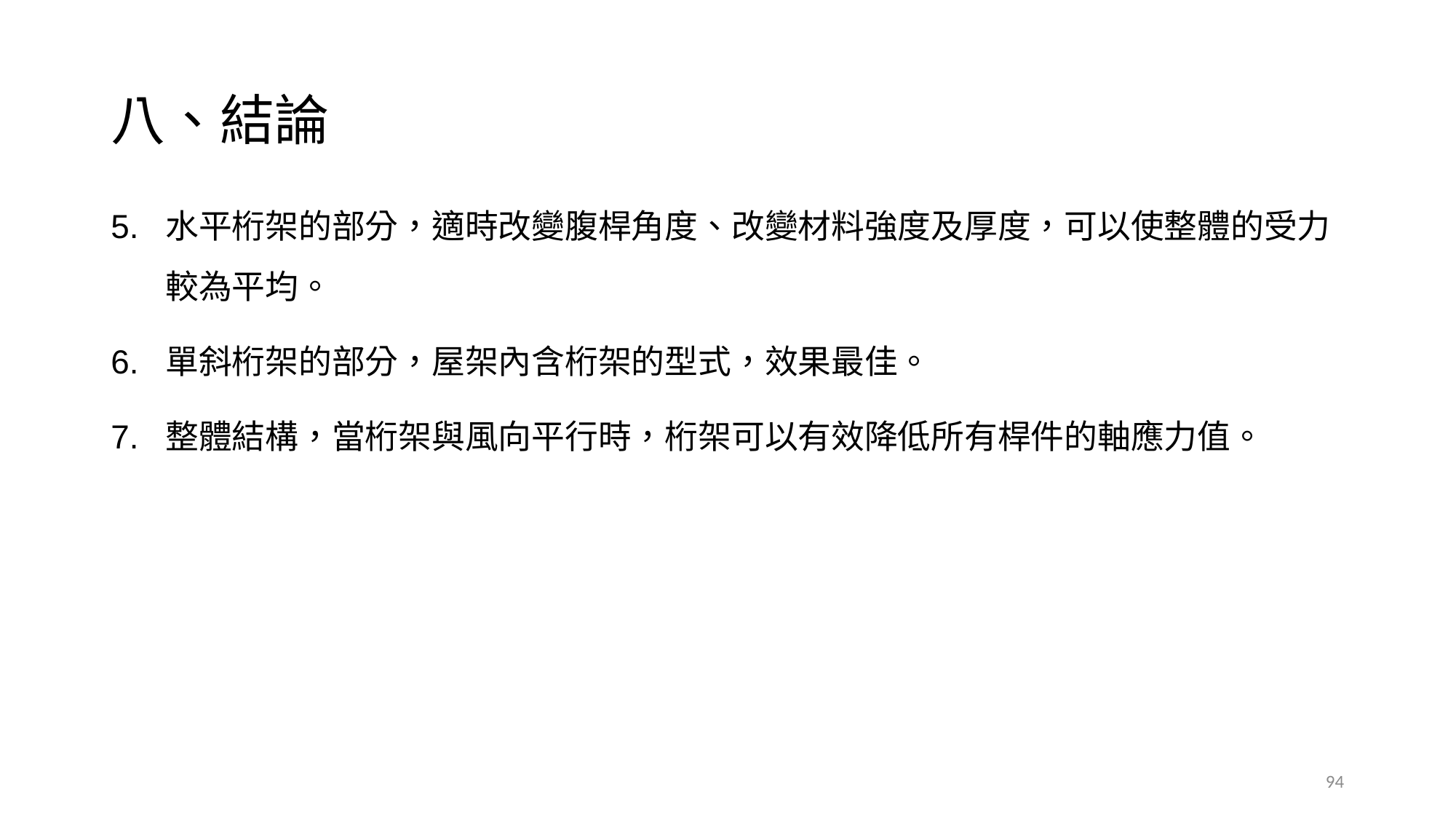

# 八、結論
水平桁架的部分，適時改變腹桿角度、改變材料強度及厚度，可以使整體的受力較為平均。
單斜桁架的部分，屋架內含桁架的型式，效果最佳。
整體結構，當桁架與風向平行時，桁架可以有效降低所有桿件的軸應力值。

94